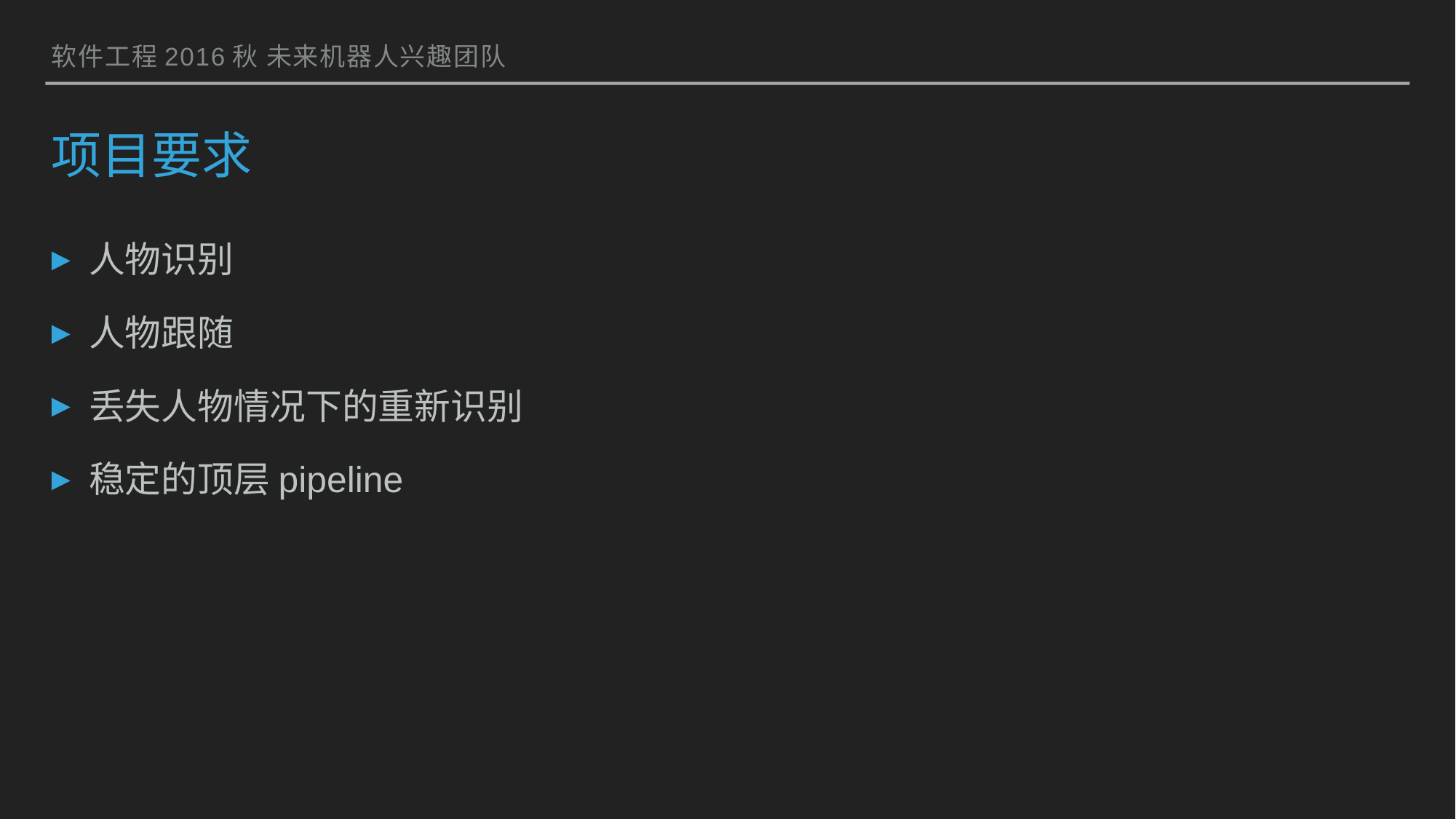

软件工程2016秋 未来机器人兴趣团队
# 项目要求
人物识别
人物跟随
丢失人物情况下的重新识别
稳定的顶层pipeline